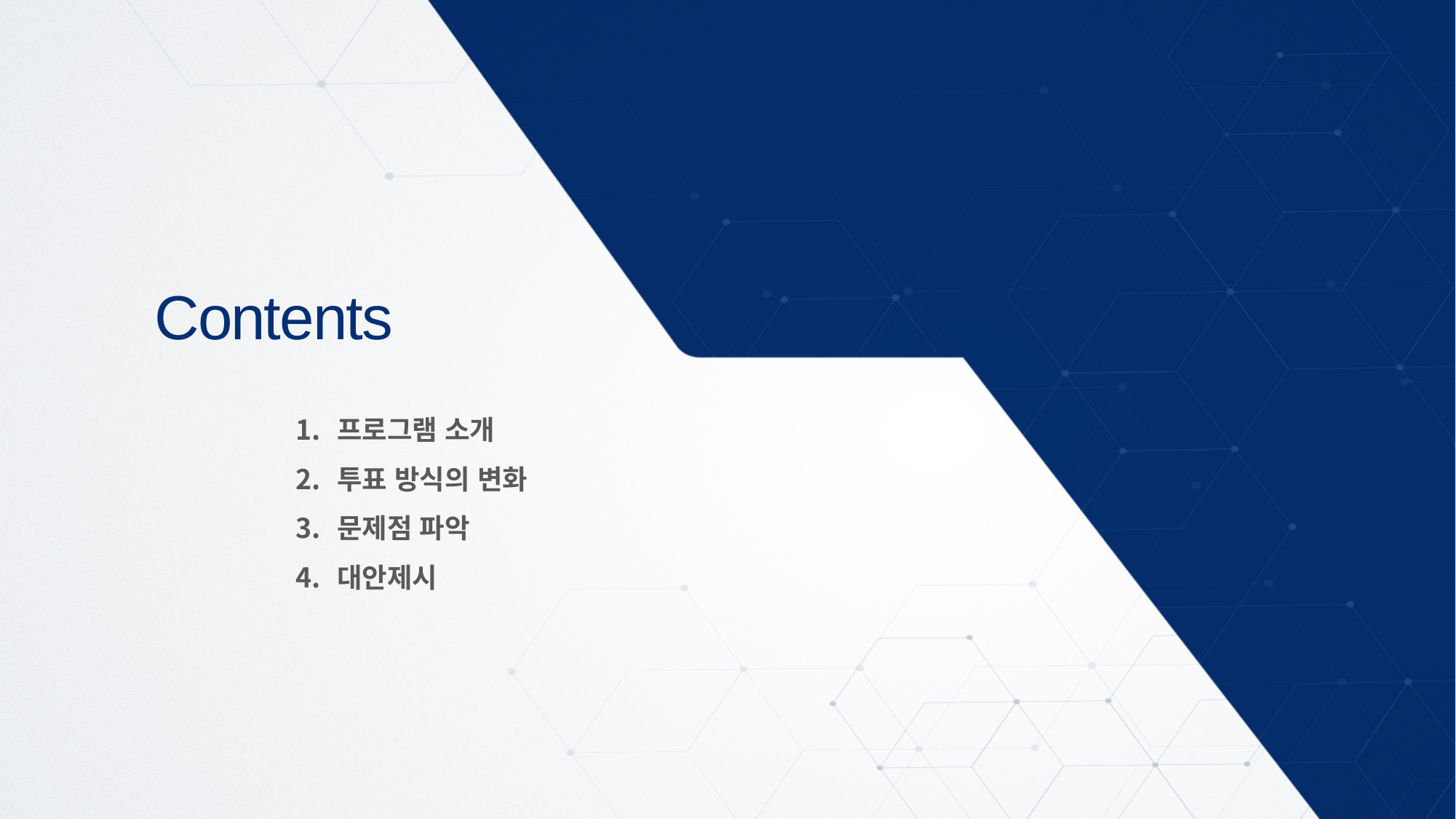

프로그램 소개
투표 방식의 변화
문제점 파악
대안제시